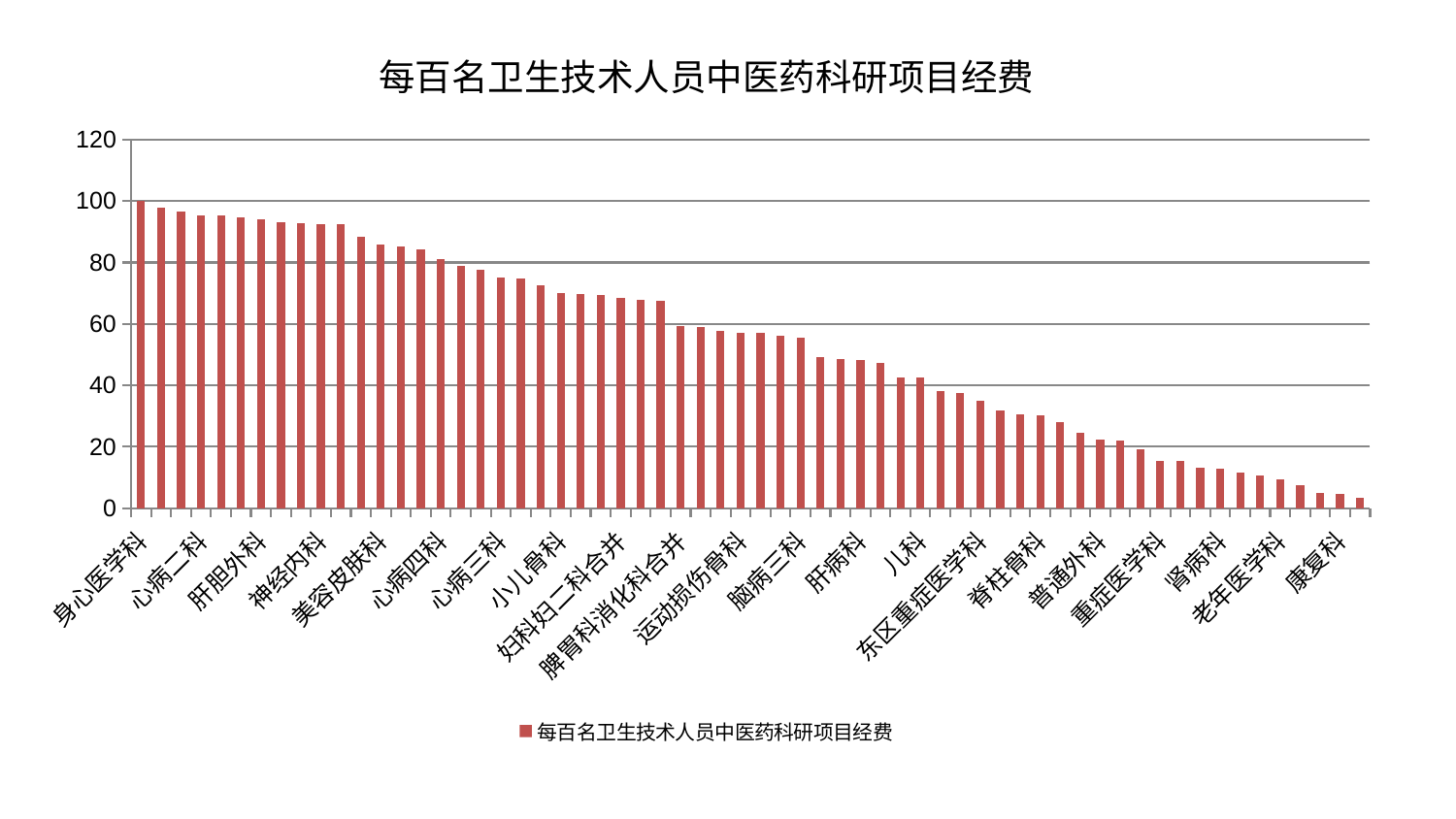

### Chart: 每百名卫生技术人员中医药科研项目经费

| Category | 每百名卫生技术人员中医药科研项目经费 |
|---|---|
| 身心医学科 | 100.00000000000001 |
| 眼科 | 98.00425590491184 |
| 东区肾病科 | 96.71479266217136 |
| 心病二科 | 95.33733862906367 |
| 骨科 | 95.25112374483162 |
| 妇二科 | 94.81382571255357 |
| 肝胆外科 | 93.98827930084411 |
| 消化内科 | 93.10263143846562 |
| 产科 | 92.65603493285896 |
| 神经内科 | 92.59481791761989 |
| 胸外科 | 92.32979672409218 |
| 心血管内科 | 88.4951914404671 |
| 美容皮肤科 | 85.94555532785475 |
| 呼吸内科 | 85.36908413677874 |
| 创伤骨科 | 84.18362540442102 |
| 心病四科 | 81.21853946202951 |
| 肿瘤内科 | 79.01884309414046 |
| 肛肠科 | 77.56305418840152 |
| 心病三科 | 75.06939411903437 |
| 微创骨科 | 74.69161304800329 |
| 综合内科 | 72.50893394202808 |
| 小儿骨科 | 69.96188933956182 |
| 治未病中心 | 69.87155760248544 |
| 肾脏内科 | 69.4736013750671 |
| 妇科妇二科合并 | 68.60841015504367 |
| 西区重症医学科 | 67.76398911783852 |
| 内分泌科 | 67.47900090119938 |
| 脾胃科消化科合并 | 59.43771262457598 |
| 泌尿外科 | 59.04780062322761 |
| 关节骨科 | 57.77535942699334 |
| 运动损伤骨科 | 57.098324346214255 |
| 耳鼻喉科 | 57.02361001118758 |
| 皮肤科 | 56.076365746853796 |
| 脑病三科 | 55.388969088437584 |
| 中医经典科 | 49.30260225824755 |
| 显微骨科 | 48.680408315227425 |
| 肝病科 | 48.33417301675304 |
| 针灸科 | 47.303806305384775 |
| 心病一科 | 42.683939450504035 |
| 儿科 | 42.481453359059934 |
| 风湿病科 | 38.046922793840594 |
| 周围血管科 | 37.47021528878123 |
| 东区重症医学科 | 34.910214650617945 |
| 血液科 | 31.75477211210685 |
| 口腔科 | 30.705140452341738 |
| 脊柱骨科 | 30.332981835059925 |
| 中医外治中心 | 27.922629113970068 |
| 脑病一科 | 24.636176838371043 |
| 普通外科 | 22.47500578136626 |
| 推拿科 | 22.082477585316266 |
| 妇科 | 19.223368462891205 |
| 重症医学科 | 15.487372732037024 |
| 脾胃病科 | 15.33655375989517 |
| 小儿推拿科 | 13.305522704634441 |
| 肾病科 | 12.81636933133536 |
| 脑病二科 | 11.675011029149651 |
| 神经外科 | 10.744296222139765 |
| 老年医学科 | 9.497797854814568 |
| 男科 | 7.597258399630837 |
| 医院 | 5.025732273522598 |
| 康复科 | 4.524924634278915 |
| 乳腺甲状腺外科 | 3.4679394582880545 |
179